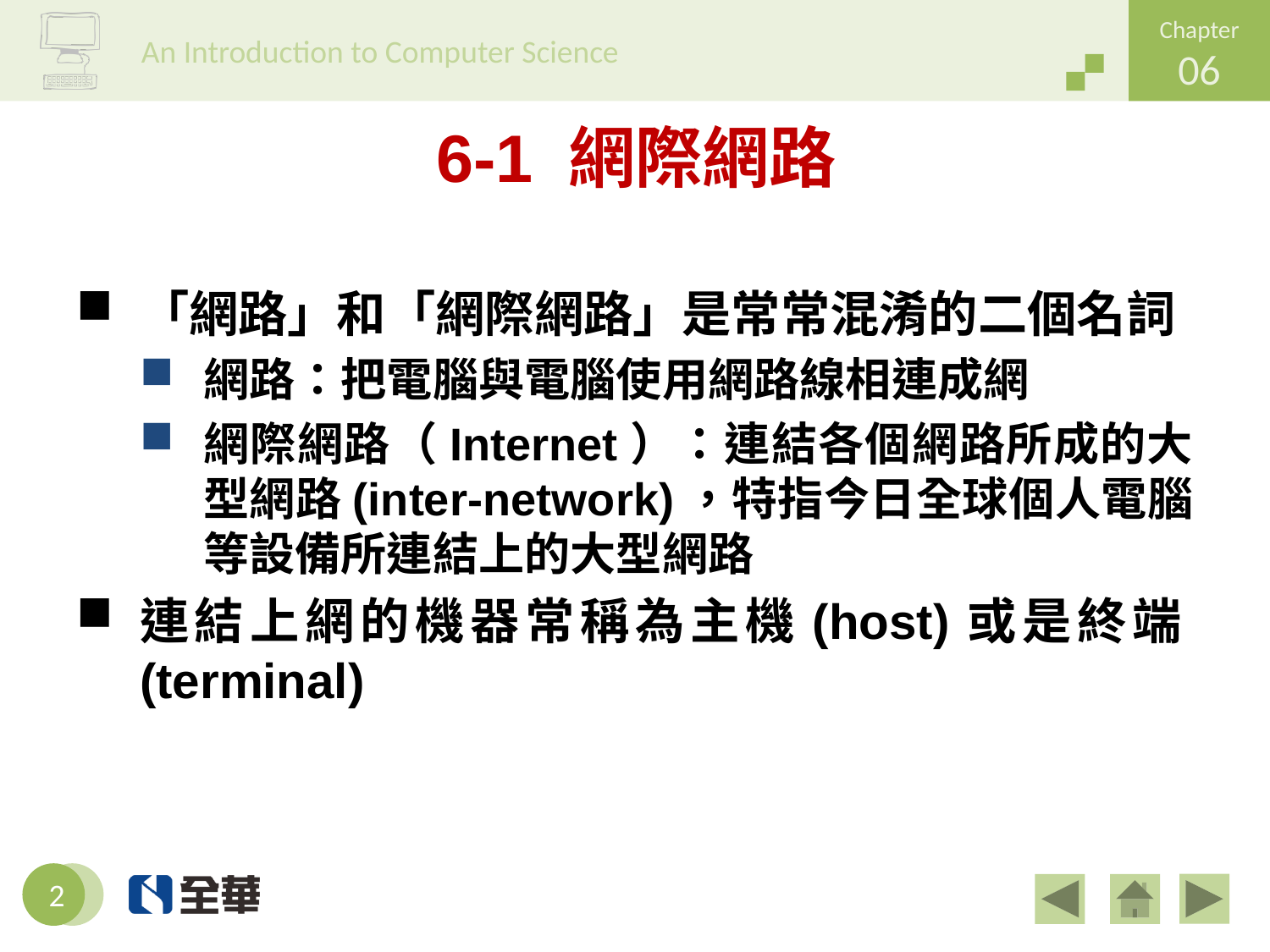

# 6-1 網際網路
「網路」和「網際網路」是常常混淆的二個名詞
網路：把電腦與電腦使用網路線相連成網
網際網路（Internet）：連結各個網路所成的大型網路(inter-network)，特指今日全球個人電腦等設備所連結上的大型網路
連結上網的機器常稱為主機(host)或是終端(terminal)